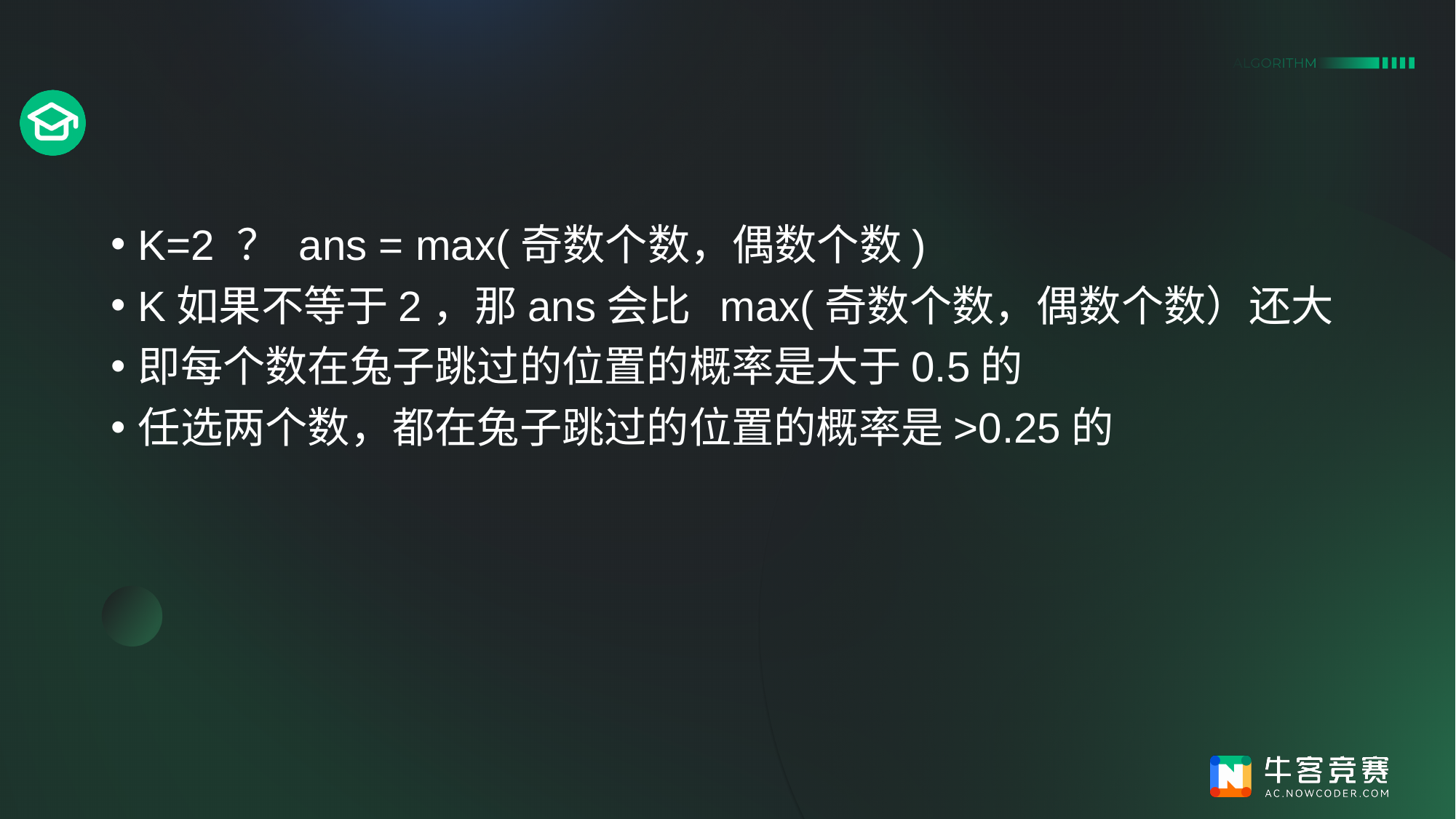

#
K=2 ？ ans = max(奇数个数，偶数个数)
K如果不等于2，那ans会比  max(奇数个数，偶数个数）还大
即每个数在兔子跳过的位置的概率是大于0.5的
任选两个数，都在兔子跳过的位置的概率是>0.25的